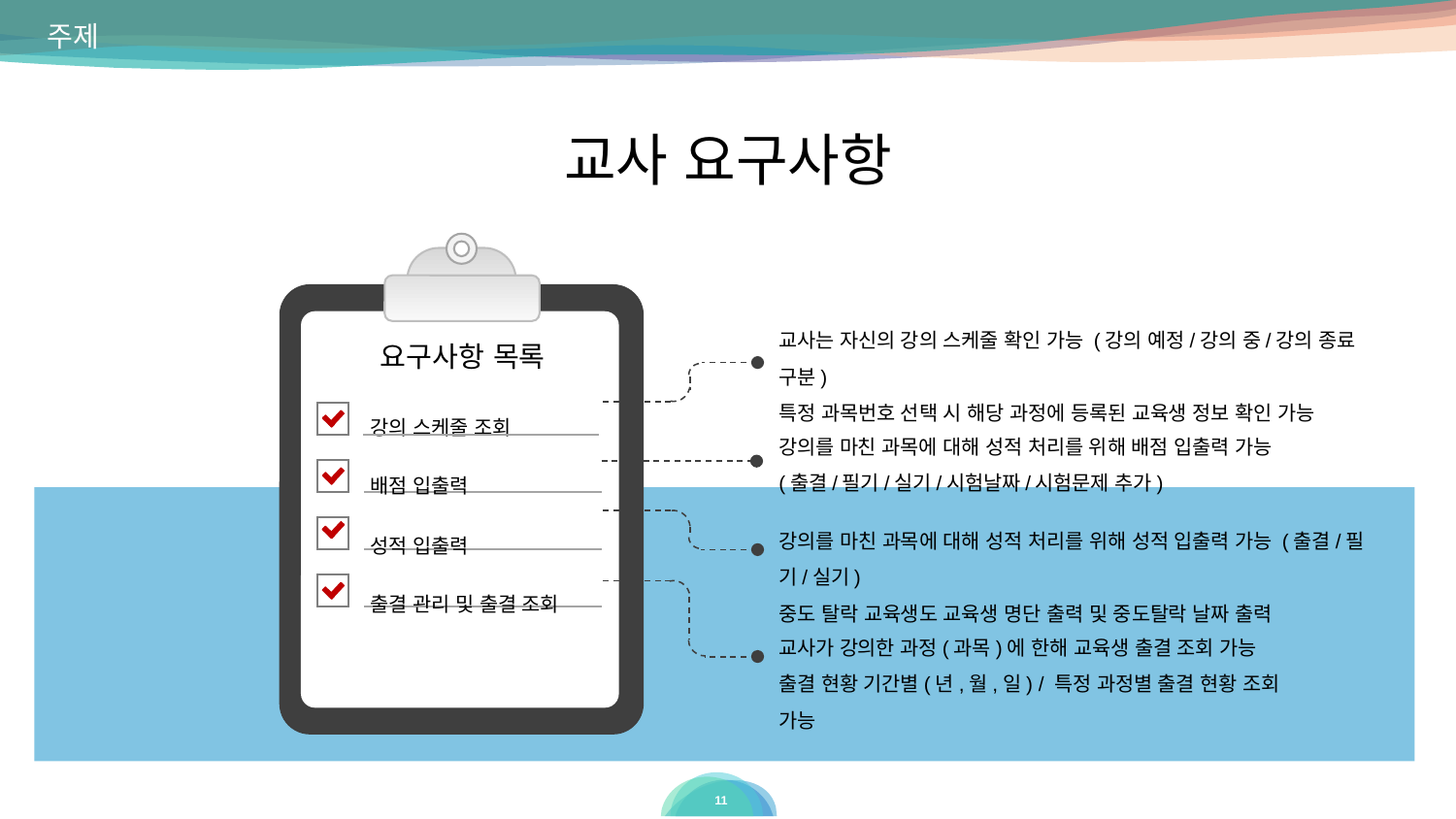

주제
교사 요구사항

교사는 자신의 강의 스케줄 확인 가능 (강의 예정/강의 중/강의 종료 구분)
특정 과목번호 선택 시 해당 과정에 등록된 교육생 정보 확인 가능

요구사항 목록

강의 스케줄 조회

강의를 마친 과목에 대해 성적 처리를 위해 배점 입출력 가능
(출결/필기/실기/시험날짜/시험문제 추가)

배점 입출력

강의를 마친 과목에 대해 성적 처리를 위해 성적 입출력 가능 (출결/필기/실기)
중도 탈락 교육생도 교육생 명단 출력 및 중도탈락 날짜 출력
성적 입출력

출결 관리 및 출결 조회

교사가 강의한 과정(과목)에 한해 교육생 출결 조회 가능
출결 현황 기간별(년,월,일) / 특정 과정별 출결 현황 조회 가능

11